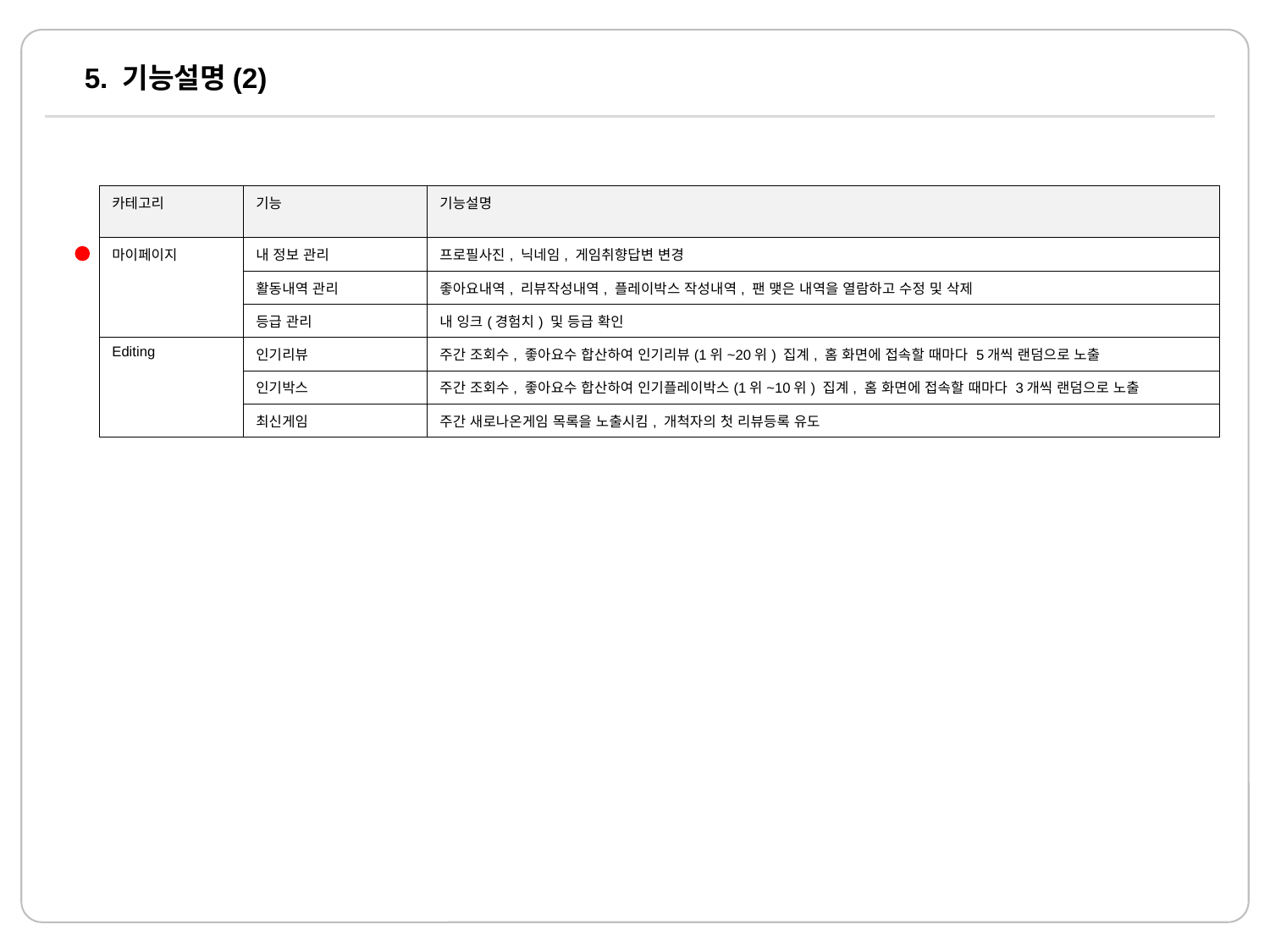

# 5. 기능설명(2)
| 카테고리 | 기능 | 기능설명 |
| --- | --- | --- |
| 마이페이지 | 내 정보 관리 | 프로필사진, 닉네임, 게임취향답변 변경 |
|  | 활동내역 관리 | 좋아요내역, 리뷰작성내역, 플레이박스 작성내역, 팬 맺은 내역을 열람하고 수정 및 삭제 |
|  | 등급 관리 | 내 잉크(경험치) 및 등급 확인 |
| Editing | 인기리뷰 | 주간 조회수, 좋아요수 합산하여 인기리뷰(1위~20위) 집계, 홈 화면에 접속할 때마다 5개씩 랜덤으로 노출 |
|  | 인기박스 | 주간 조회수, 좋아요수 합산하여 인기플레이박스(1위~10위) 집계, 홈 화면에 접속할 때마다 3개씩 랜덤으로 노출 |
|  | 최신게임 | 주간 새로나온게임 목록을 노출시킴, 개척자의 첫 리뷰등록 유도 |